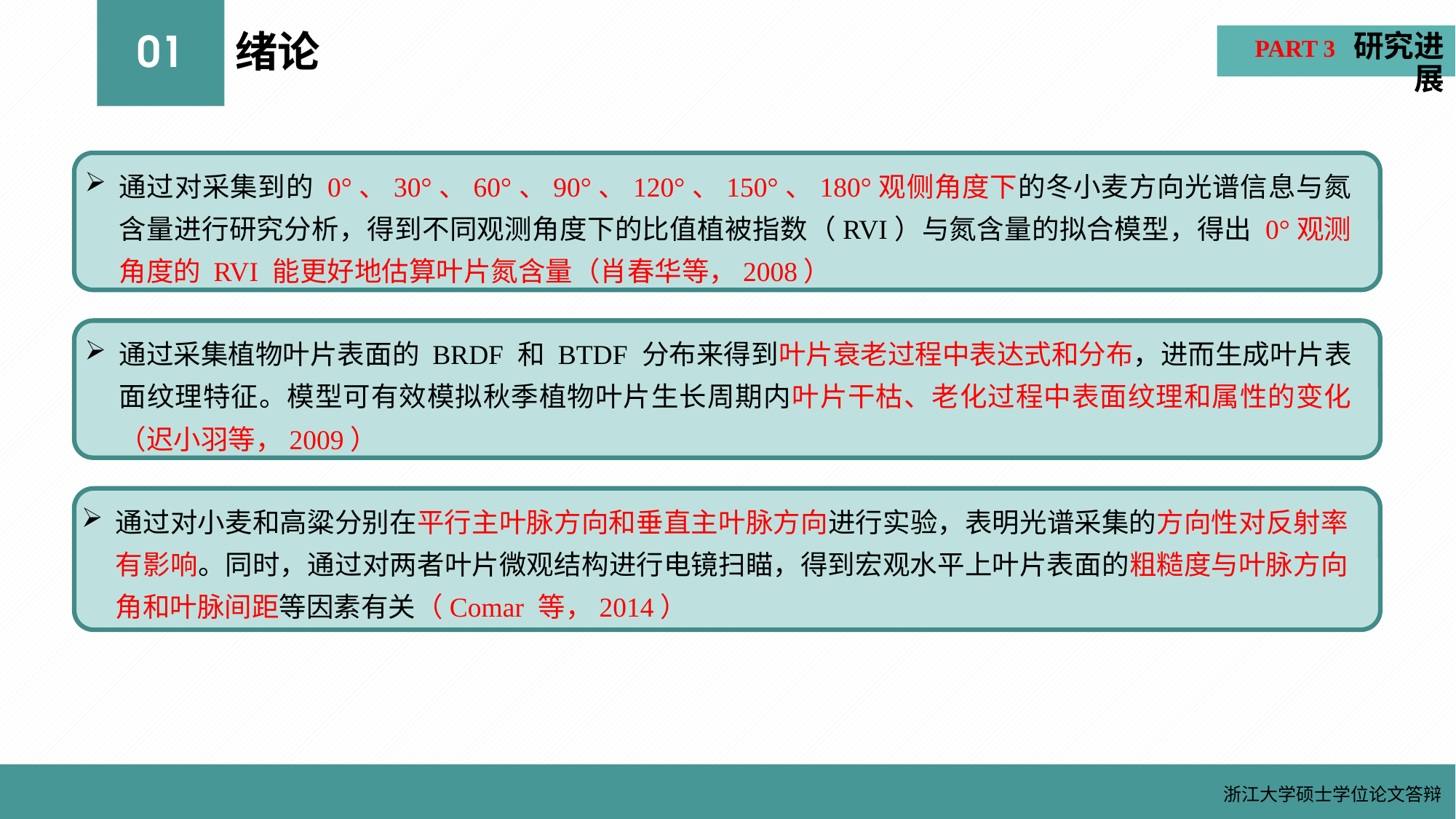

PART 3  研究进展
01
绪论

通过对采集到的 0°、30°、60°、90°、120°、150°、180°观侧角度下的冬小麦方向光谱信息与氮含量进行研究分析，得到不同观测角度下的比值植被指数（RVI）与氮含量的拟合模型，得出 0°观测角度的 RVI 能更好地估算叶片氮含量（肖春华等，2008）

通过采集植物叶片表面的 BRDF 和 BTDF 分布来得到叶片衰老过程中表达式和分布，进而生成叶片表面纹理特征。模型可有效模拟秋季植物叶片生长周期内叶片干枯、老化过程中表面纹理和属性的变化（迟小羽等，2009）

通过对小麦和高粱分别在平行主叶脉方向和垂直主叶脉方向进行实验，表明光谱采集的方向性对反射率有影响。同时，通过对两者叶片微观结构进行电镜扫瞄，得到宏观水平上叶片表面的粗糙度与叶脉方向角和叶脉间距等因素有关（Comar 等，2014）